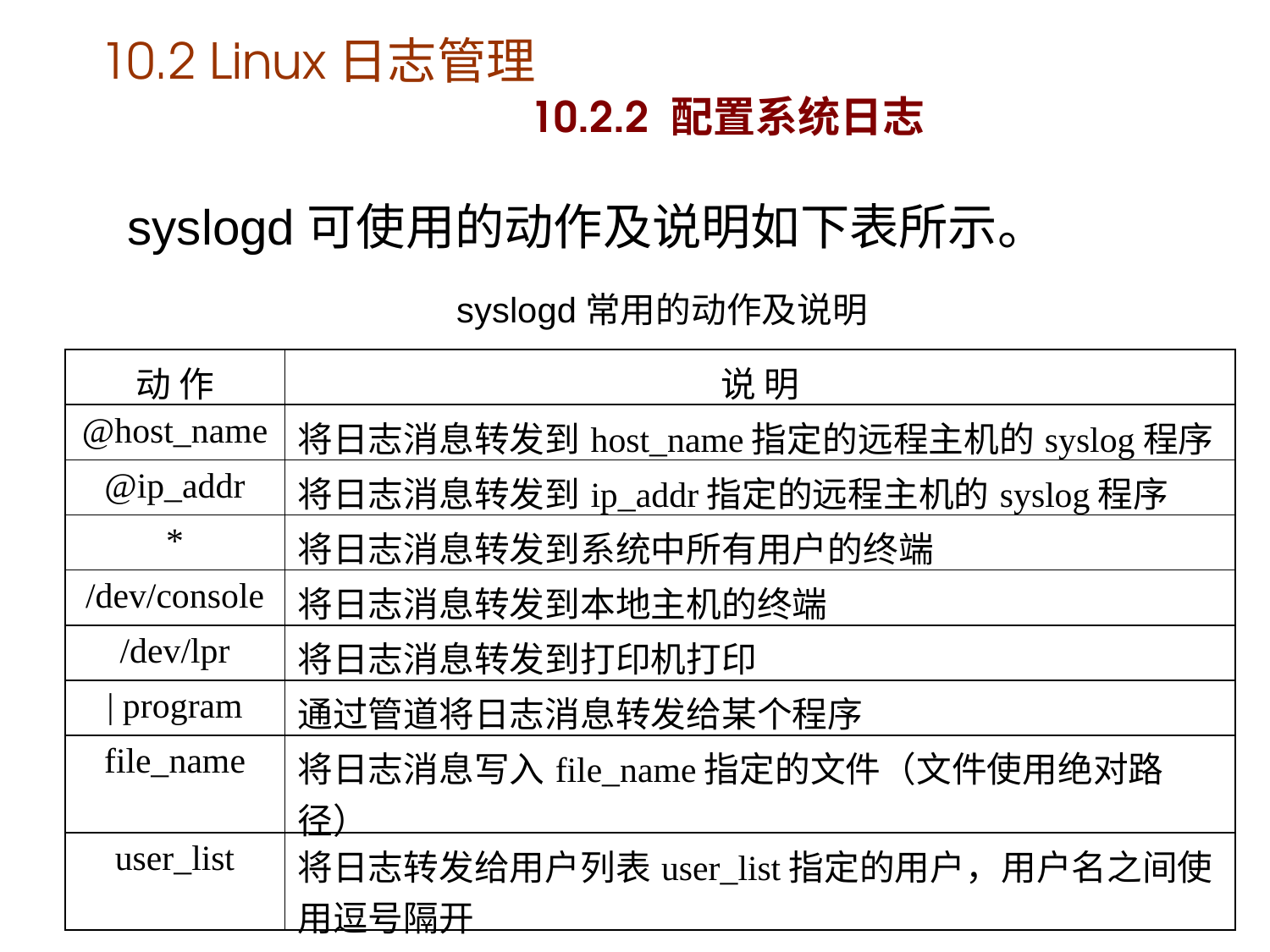

# 10.2 Linux日志管理 10.2.2 配置系统日志
syslogd可使用的动作及说明如下表所示。
syslogd常用的动作及说明
| 动 作 | 说 明 |
| --- | --- |
| @host\_name | 将日志消息转发到host\_name指定的远程主机的syslog程序 |
| @ip\_addr | 将日志消息转发到ip\_addr指定的远程主机的syslog程序 |
| \* | 将日志消息转发到系统中所有用户的终端 |
| /dev/console | 将日志消息转发到本地主机的终端 |
| /dev/lpr | 将日志消息转发到打印机打印 |
| | program | 通过管道将日志消息转发给某个程序 |
| file\_name | 将日志消息写入file\_name指定的文件（文件使用绝对路径） |
| user\_list | 将日志转发给用户列表user\_list指定的用户，用户名之间使用逗号隔开 |